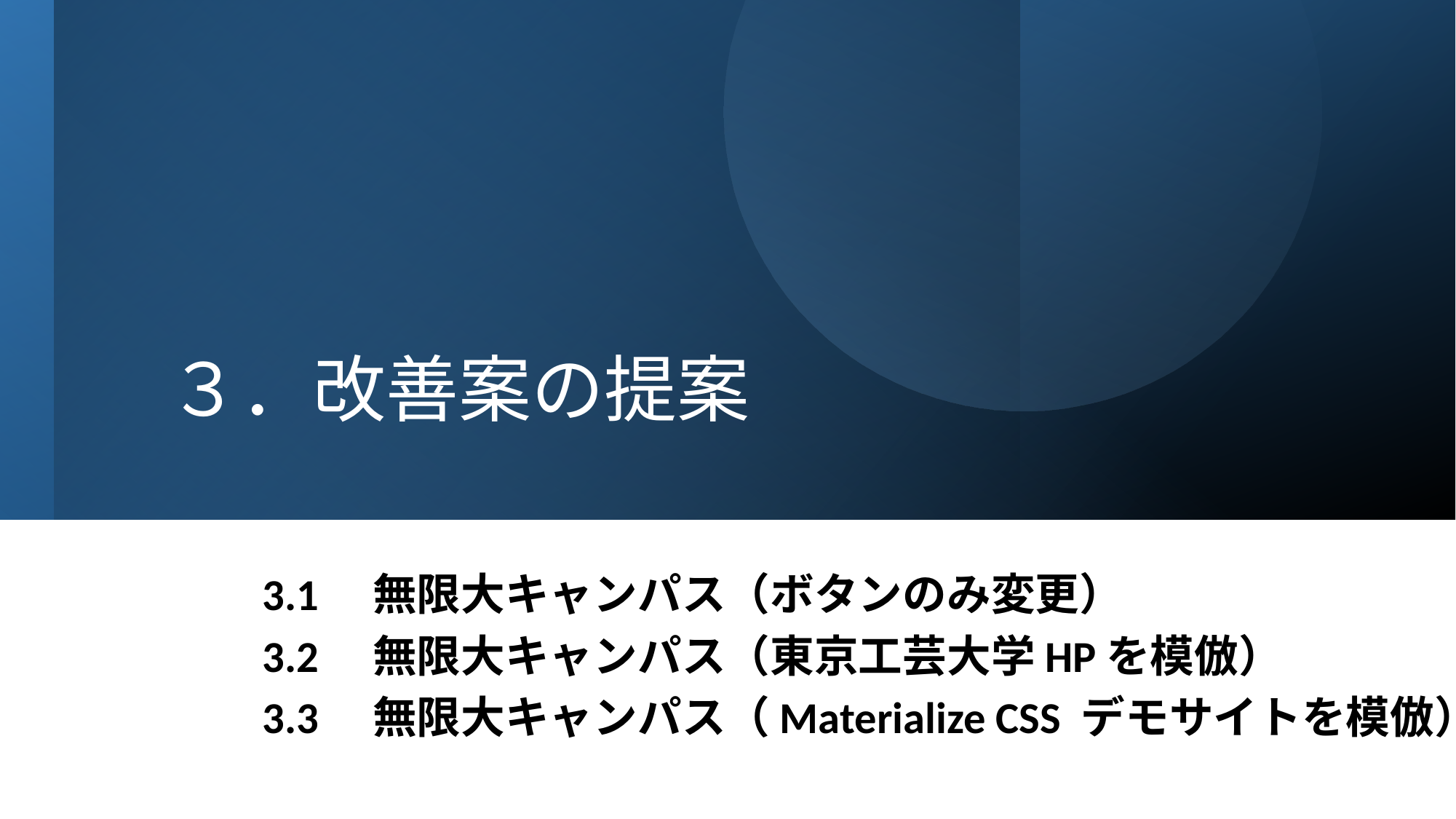

# ３．改善案の提案
3.1　無限大キャンパス（ボタンのみ変更）
3.2　無限大キャンパス（東京工芸大学HPを模倣）
3.3　無限大キャンパス（Materialize CSS デモサイトを模倣）